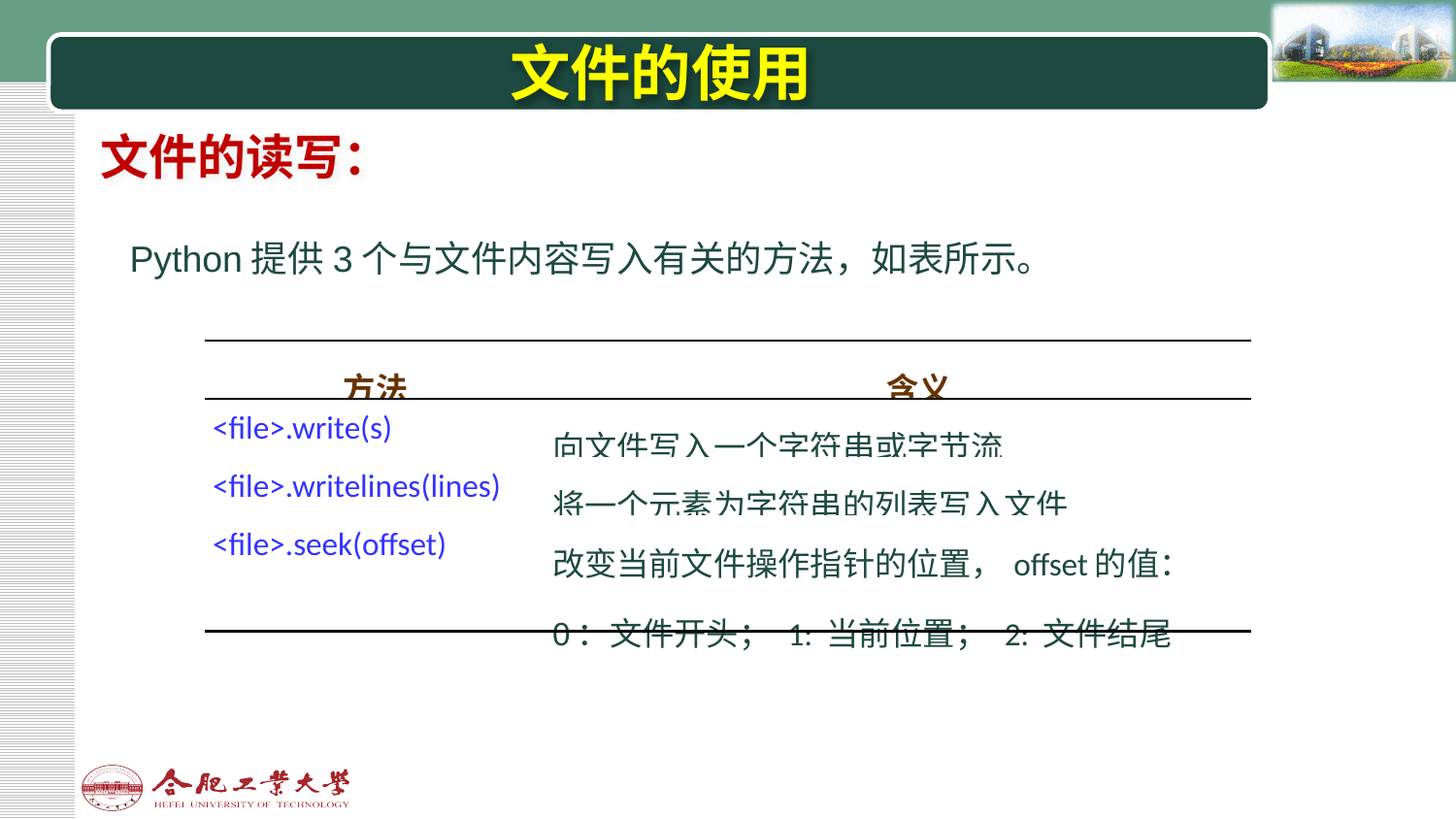

# 文件的使用
文件的读写：
Python提供3个与文件内容写入有关的方法，如表所示。
| 方法 | 含义 |
| --- | --- |
| <file>.write(s) | 向文件写入一个字符串或字节流 |
| <file>.writelines(lines) | 将一个元素为字符串的列表写入文件 |
| <file>.seek(offset) | 改变当前文件操作指针的位置，offset的值： 0：文件开头； 1: 当前位置； 2: 文件结尾 |